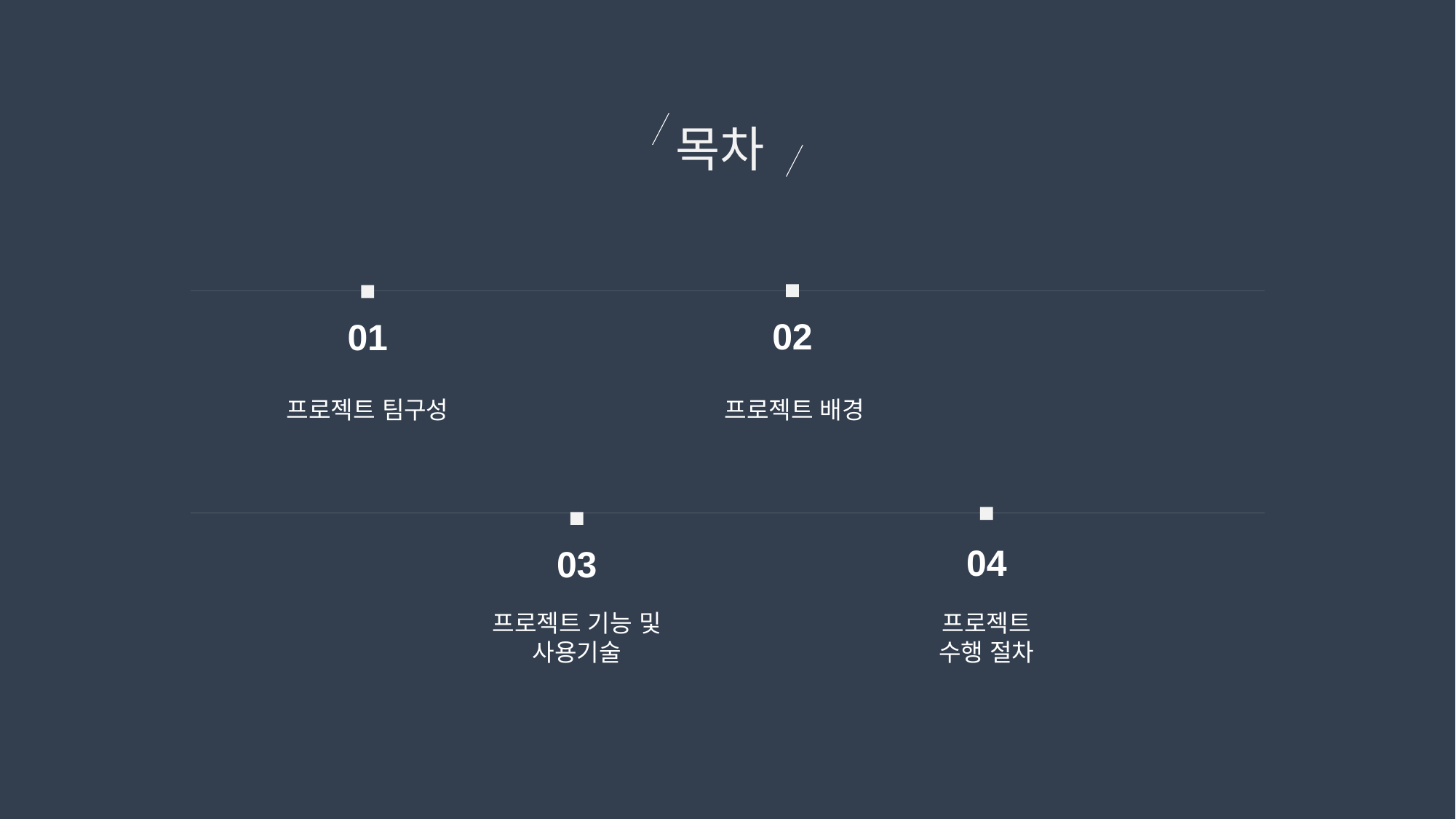

목차

02
01
프로젝트 팀구성
프로젝트 배경

04
03
프로젝트 기능 및
사용기술
프로젝트
수행 절차